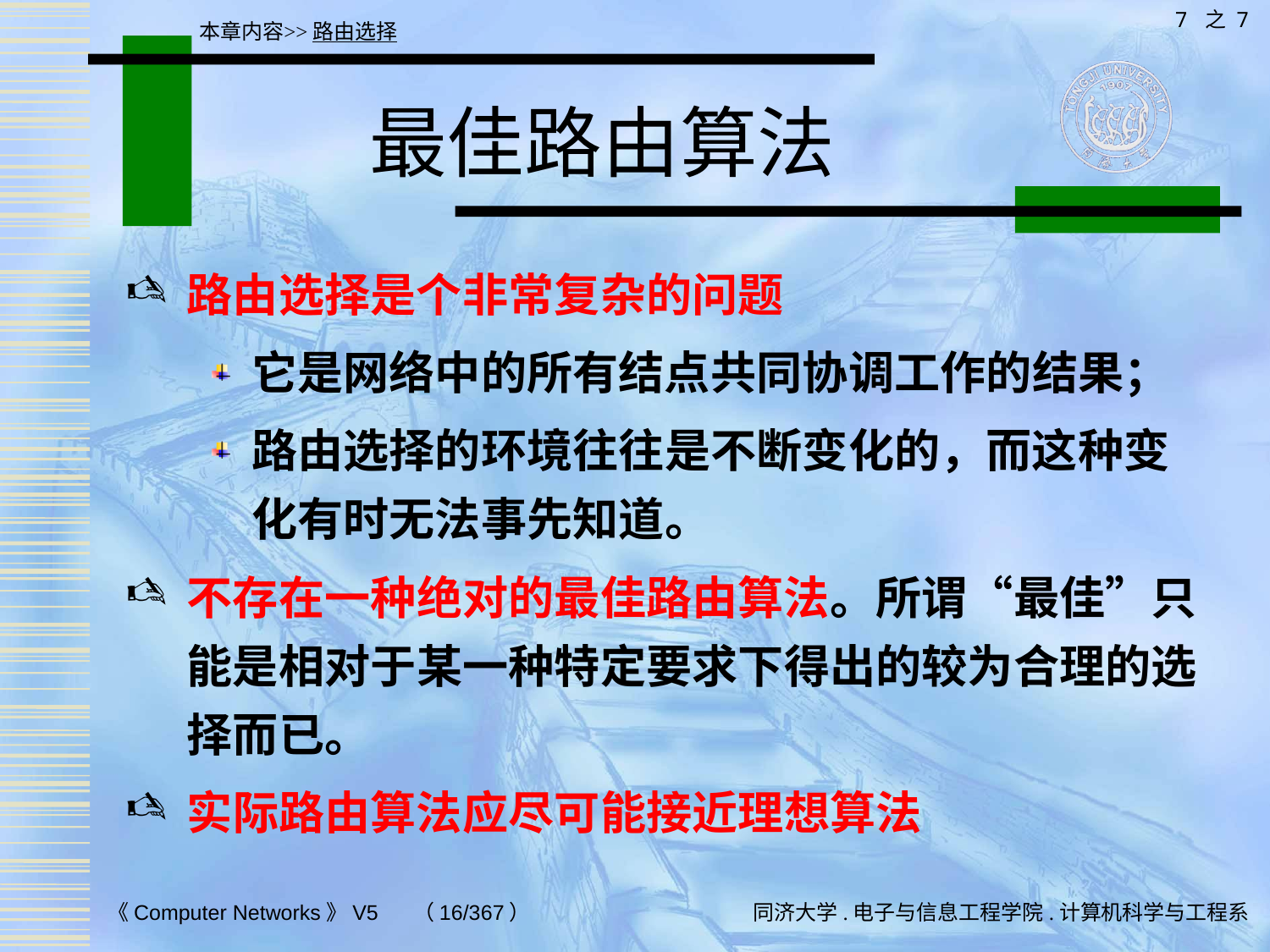

7 之 7
本章内容>>路由选择
# 最佳路由算法
路由选择是个非常复杂的问题
它是网络中的所有结点共同协调工作的结果；
路由选择的环境往往是不断变化的，而这种变化有时无法事先知道。
不存在一种绝对的最佳路由算法。所谓“最佳”只能是相对于某一种特定要求下得出的较为合理的选择而已。
实际路由算法应尽可能接近理想算法